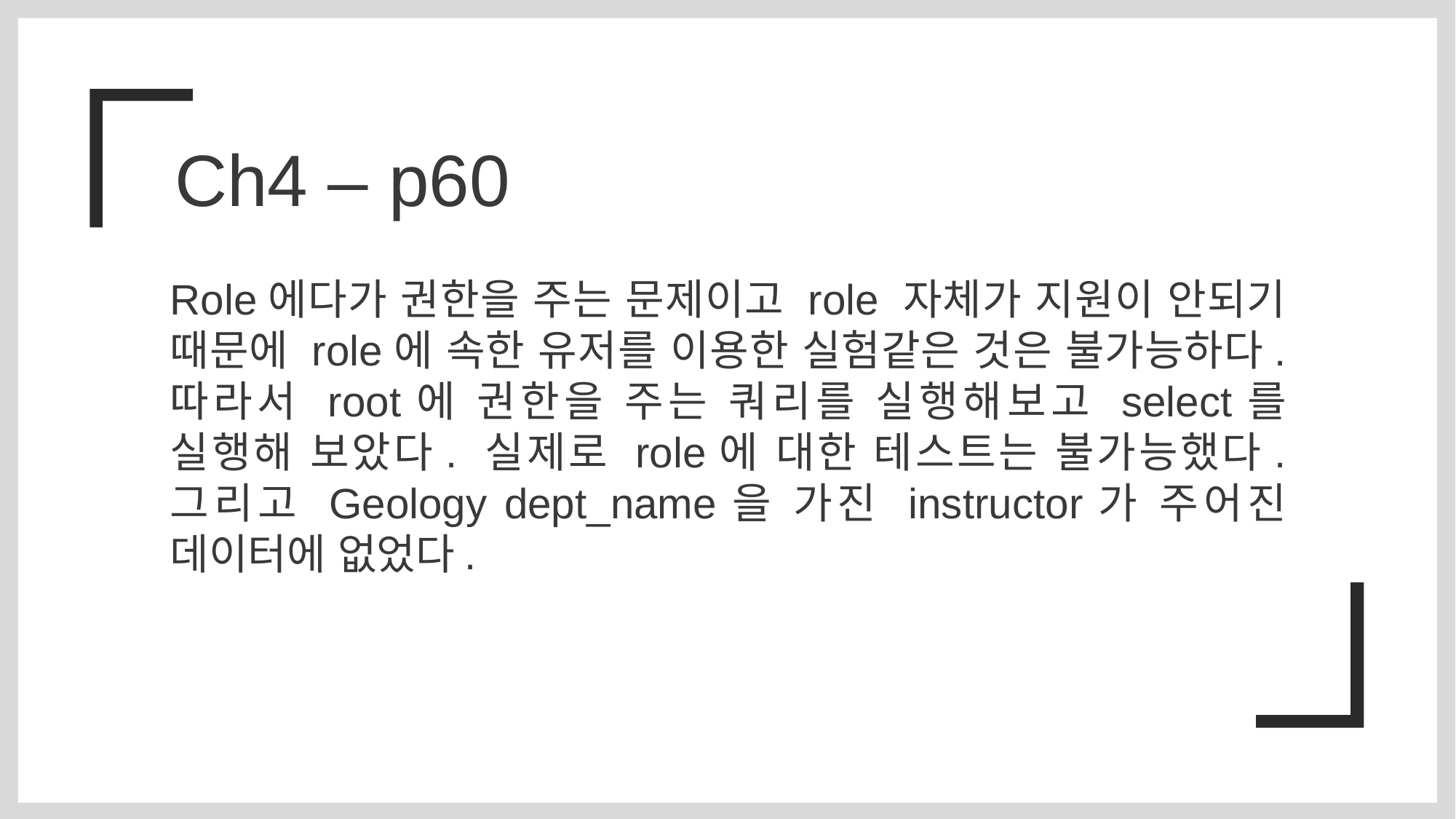

Ch4 – p60
Role에다가 권한을 주는 문제이고 role 자체가 지원이 안되기 때문에 role에 속한 유저를 이용한 실험같은 것은 불가능하다. 따라서 root에 권한을 주는 쿼리를 실행해보고 select를 실행해 보았다. 실제로 role에 대한 테스트는 불가능했다. 그리고 Geology dept_name을 가진 instructor가 주어진 데이터에 없었다.